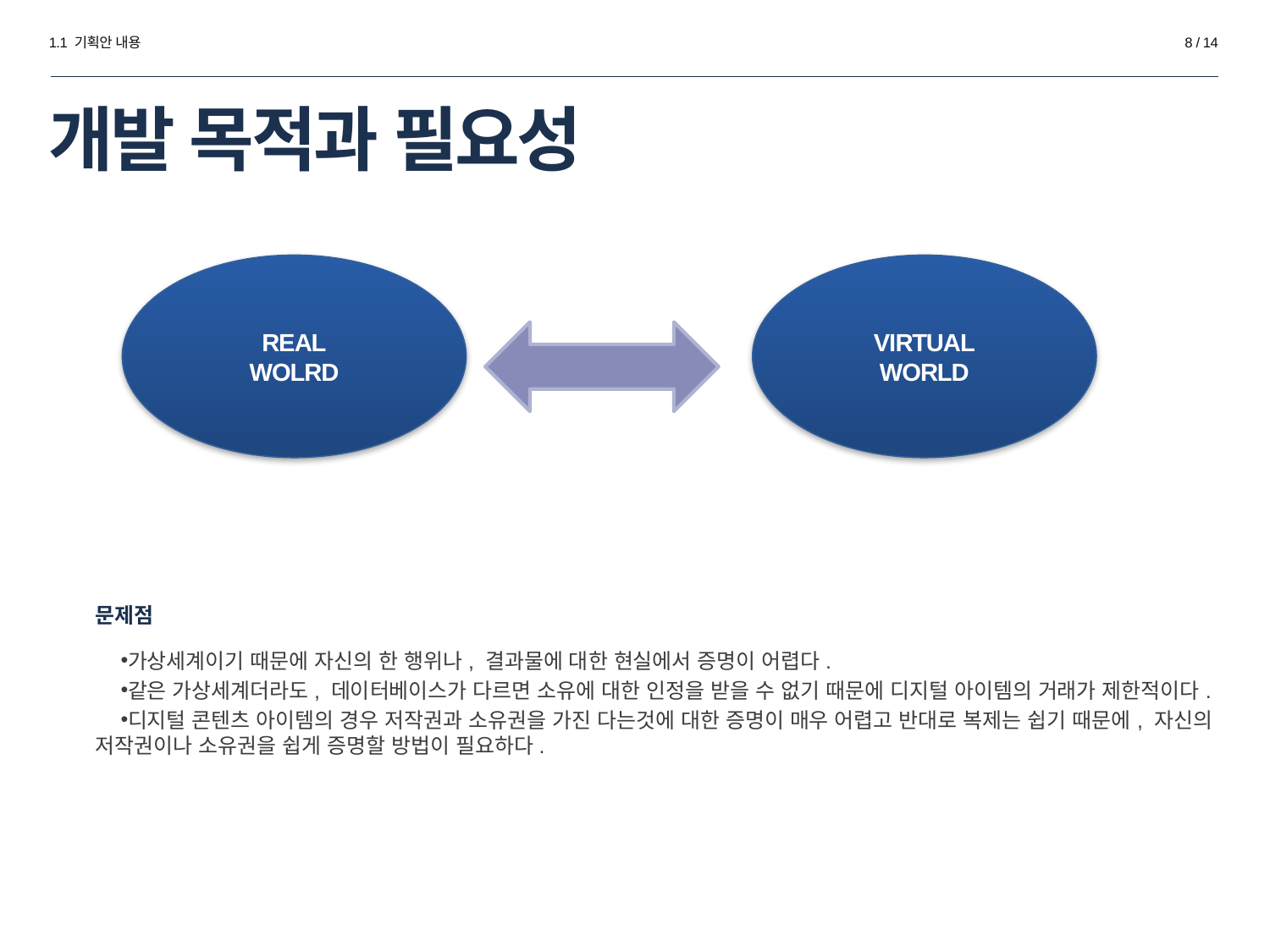

1.1 기획안 내용
8 / 14
# 개발 목적과 필요성
REAL
WOLRD
VIRTUAL
WORLD

문제점
가상세계이기 때문에 자신의 한 행위나, 결과물에 대한 현실에서 증명이 어렵다.
같은 가상세계더라도, 데이터베이스가 다르면 소유에 대한 인정을 받을 수 없기 때문에 디지털 아이템의 거래가 제한적이다.
디지털 콘텐츠 아이템의 경우 저작권과 소유권을 가진 다는것에 대한 증명이 매우 어렵고 반대로 복제는 쉽기 때문에, 자신의 저작권이나 소유권을 쉽게 증명할 방법이 필요하다.